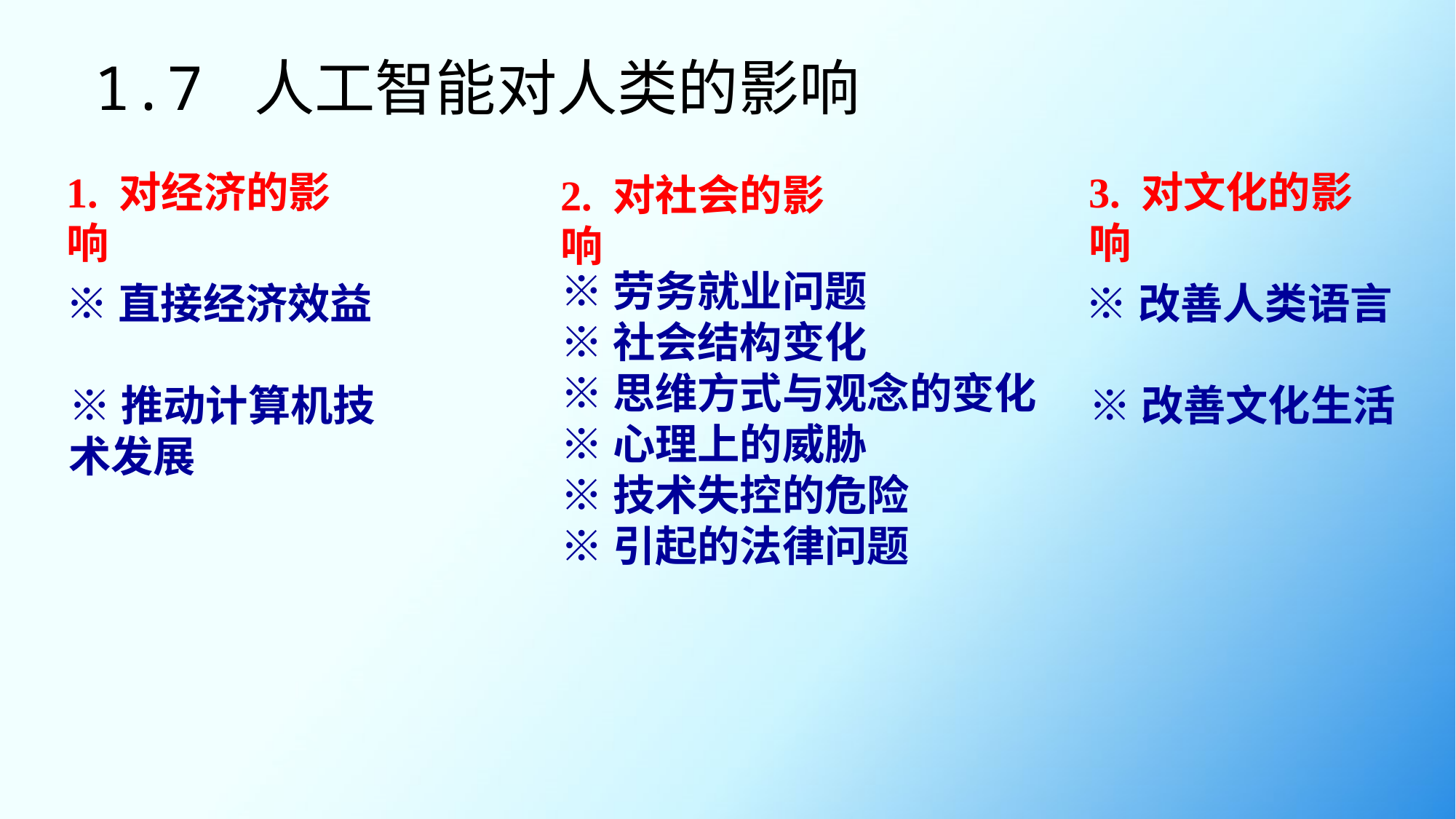

1.7 人工智能对人类的影响
1. 对经济的影响
3. 对文化的影响
2. 对社会的影响
※劳务就业问题
※社会结构变化
※思维方式与观念的变化
※心理上的威胁
※技术失控的危险
※引起的法律问题

※直接经济效益

※改善人类语言

※推动计算机技术发展

※改善文化生活

43